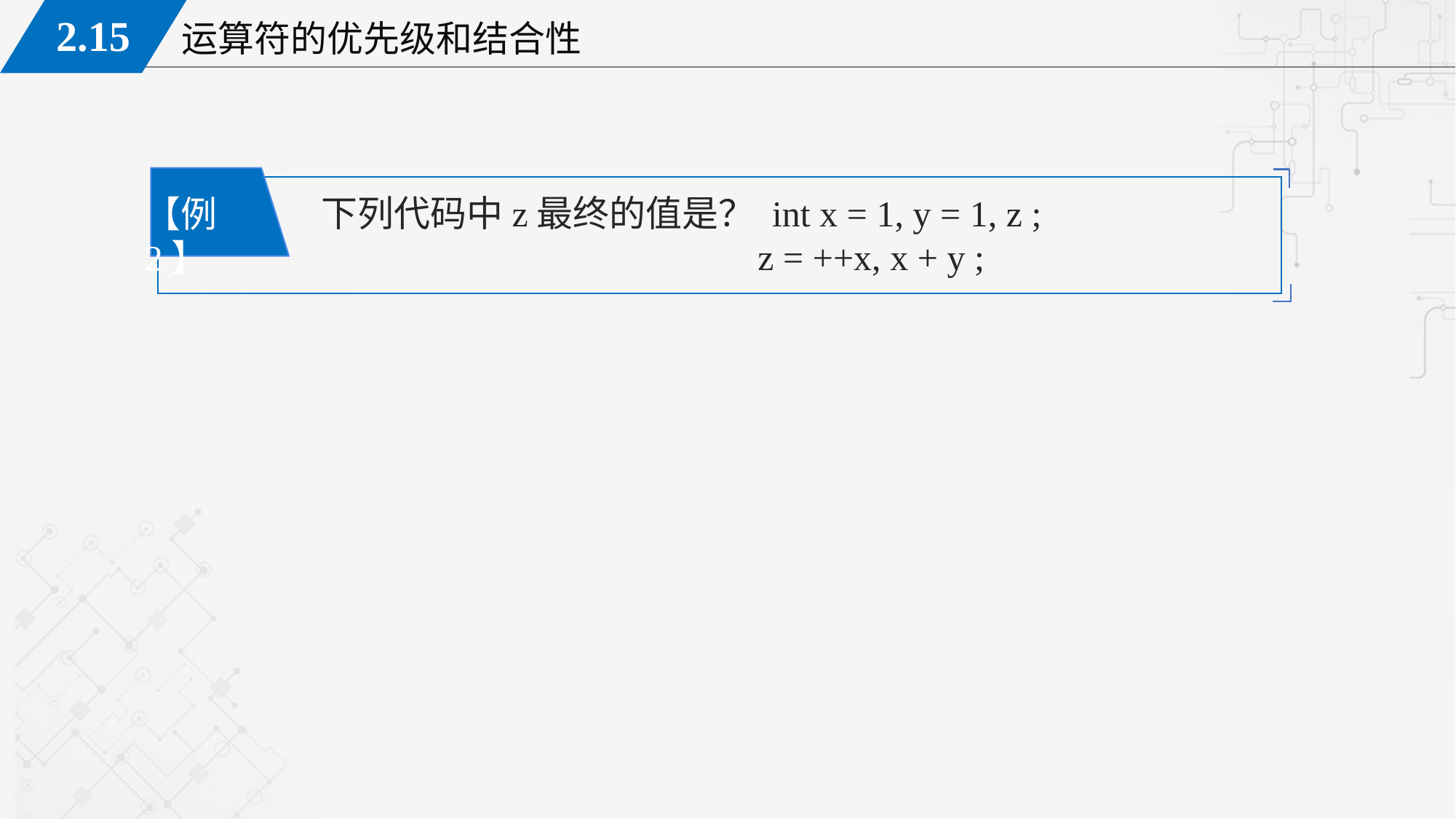

下列代码中z最终的值是？ int x = 1, y = 1, z ;
				z = ++x, x + y ;
【例2】